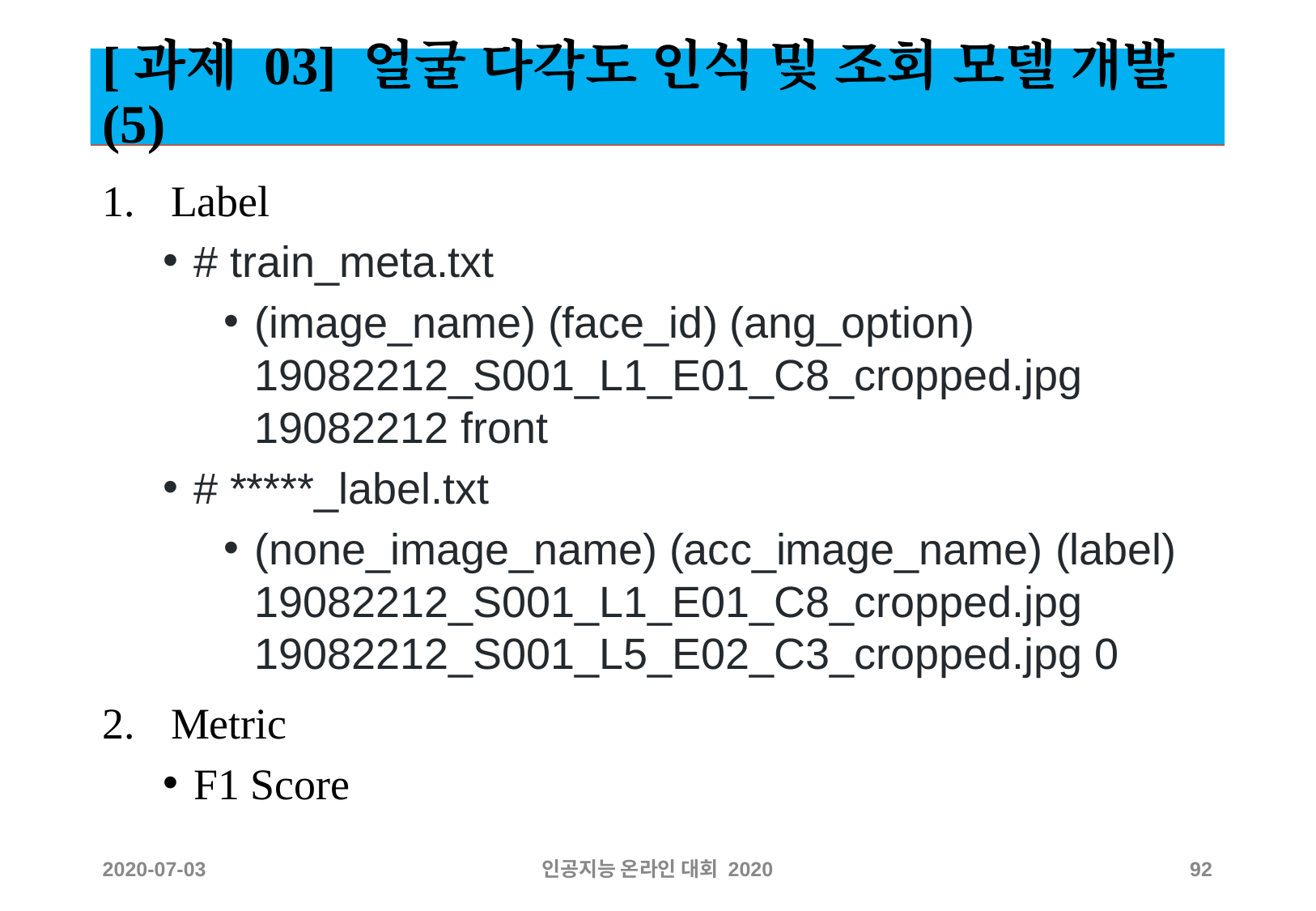

# [과제 03] 얼굴 다각도 인식 및 조회 모델 개발 (5)
Label
# train_meta.txt
(image_name) (face_id) (ang_option) 19082212_S001_L1_E01_C8_cropped.jpg 19082212 front
# *****_label.txt
(none_image_name) (acc_image_name) (label) 19082212_S001_L1_E01_C8_cropped.jpg 19082212_S001_L5_E02_C3_cropped.jpg 0
Metric
F1 Score
2020-07-03
인공지능 온라인 대회 2020
92